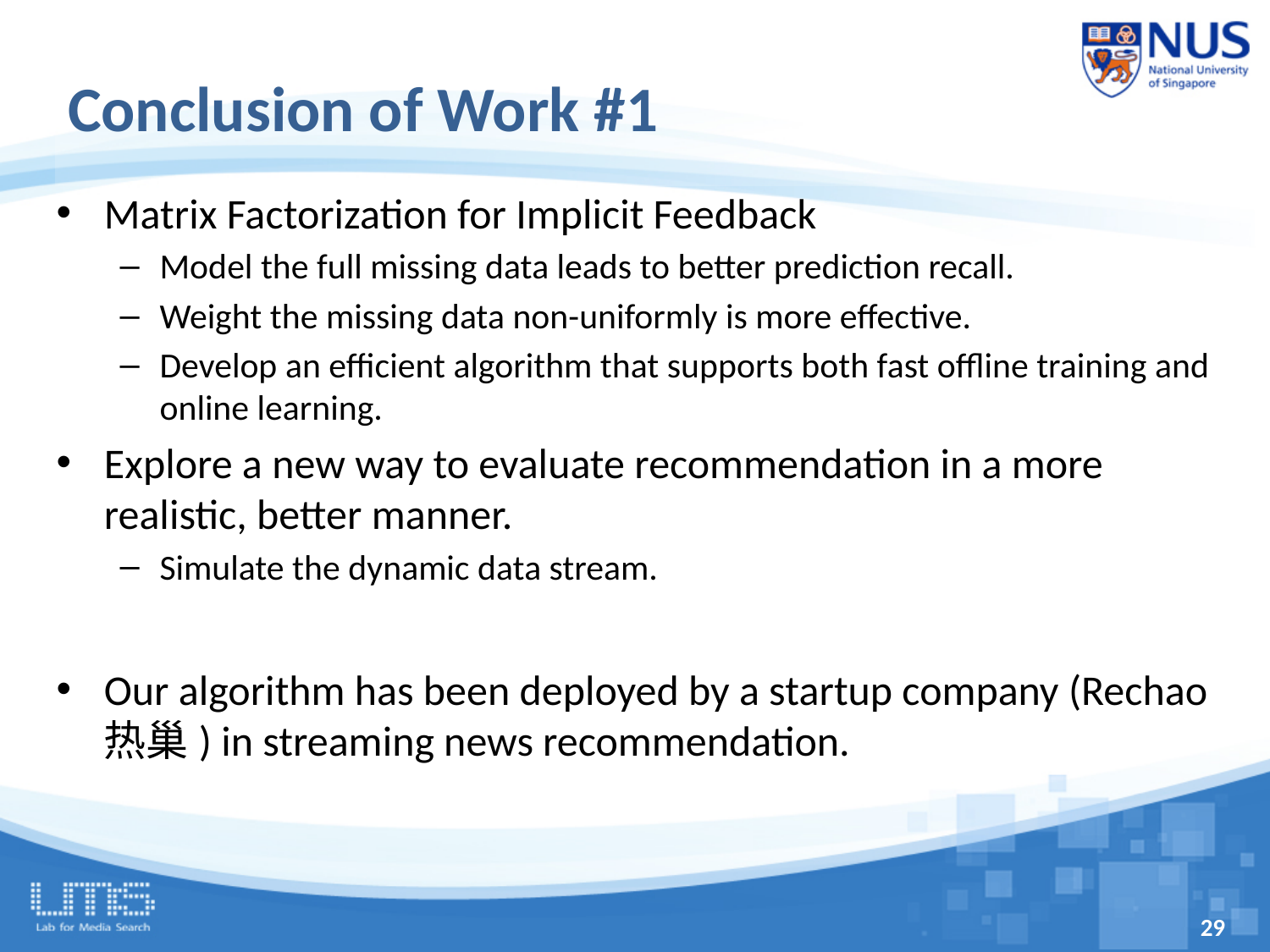

# Conclusion of Work #1
Matrix Factorization for Implicit Feedback
Model the full missing data leads to better prediction recall.
Weight the missing data non-uniformly is more effective.
Develop an efficient algorithm that supports both fast offline training and online learning.
Explore a new way to evaluate recommendation in a more realistic, better manner.
Simulate the dynamic data stream.

Our algorithm has been deployed by a startup company (Rechao 热巢) in streaming news recommendation.
29